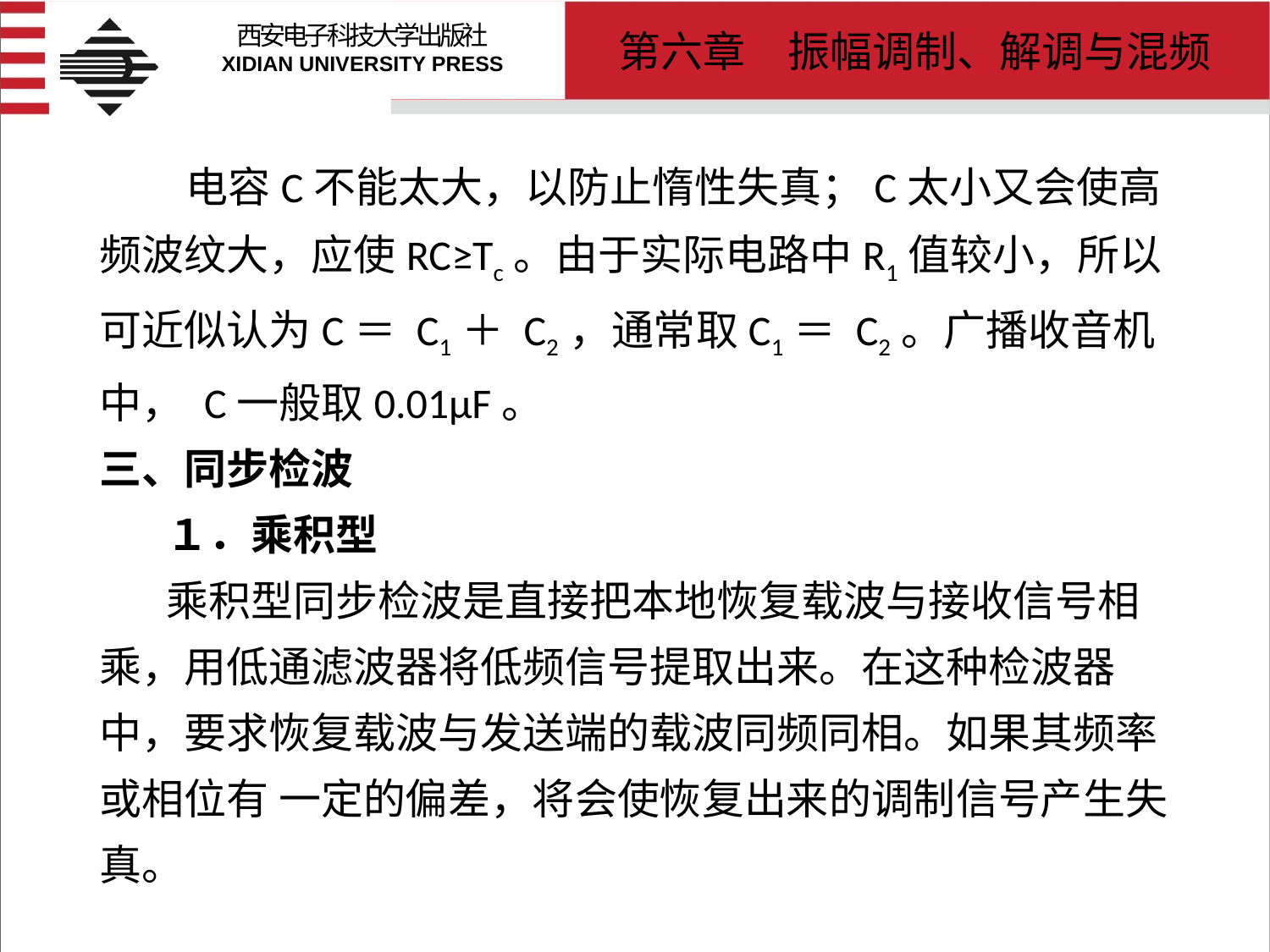

# 电容C不能太大，以防止惰性失真；C太小又会使高频波纹大，应使RC≥Tc。由于实际电路中R1值较小，所以可近似认为C＝ C1＋ C2，通常取C1＝ C2。广播收音机中， C一般取0.01μF。 三、同步检波 １．乘积型 乘积型同步检波是直接把本地恢复载波与接收信号相乘，用低通滤波器将低频信号提取出来。在这种检波器中，要求恢复载波与发送端的载波同频同相。如果其频率或相位有 一定的偏差，将会使恢复出来的调制信号产生失真。